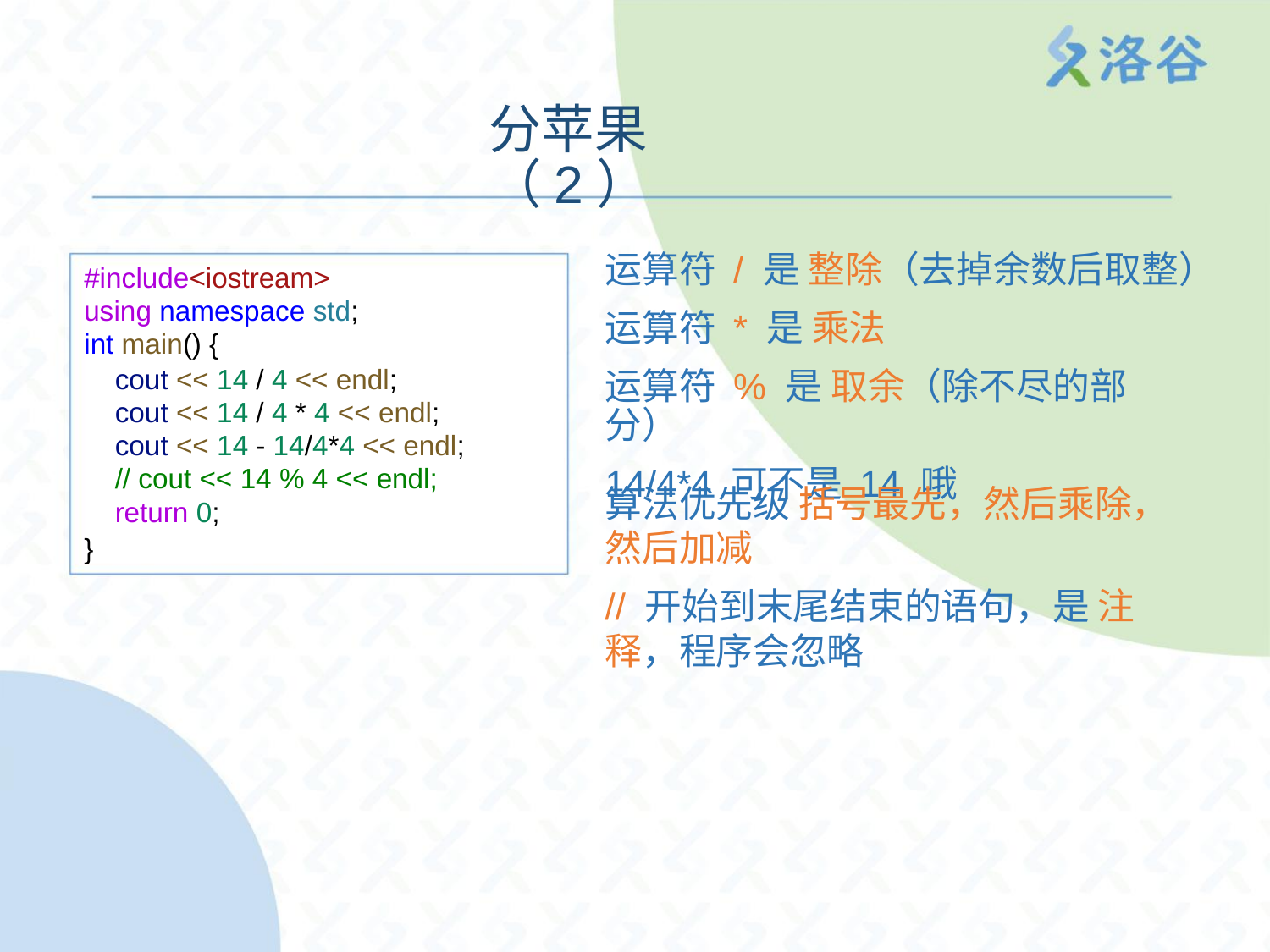

分苹果（2）
运算符 / 是 整除（去掉余数后取整）
#include<iostream>
using namespace std;
int main() {
运算符 * 是 乘法
cout << 14 / 4 << endl;
cout << 14 / 4 * 4 << endl;
cout << 14 - 14/4*4 << endl;
// cout << 14 % 4 << endl;
return 0;
运算符 % 是 取余（除不尽的部分）
14/4*4 可不是 14 哦
算法优先级 括号最先，然后乘除，
然后加减
}
// 开始到末尾结束的语句，是 注
释，程序会忽略